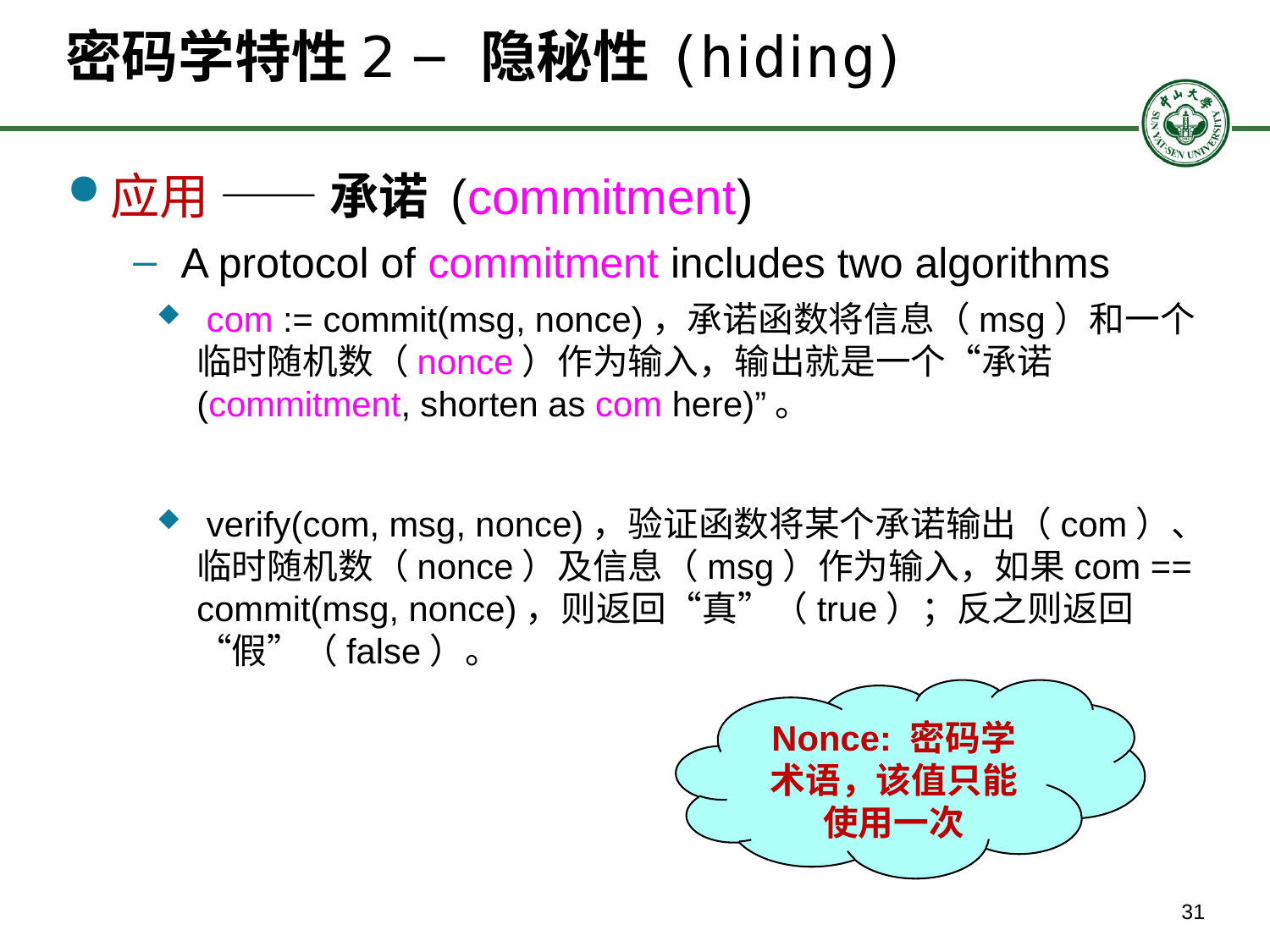

# 密码学特性2 – 隐秘性 (hiding)
应用 —— 承诺 (commitment)
A protocol of commitment includes two algorithms
 com := commit(msg, nonce)，承诺函数将信息（msg）和一个临时随机数（nonce）作为输入，输出就是一个“承诺 (commitment, shorten as com here)”。

 verify(com, msg, nonce)，验证函数将某个承诺输出（com）、临时随机数（nonce）及信息（msg）作为输入，如果com == commit(msg, nonce)，则返回“真”（true）；反之则返回“假”（false）。

Nonce: 密码学
术语，该值只能使用一次